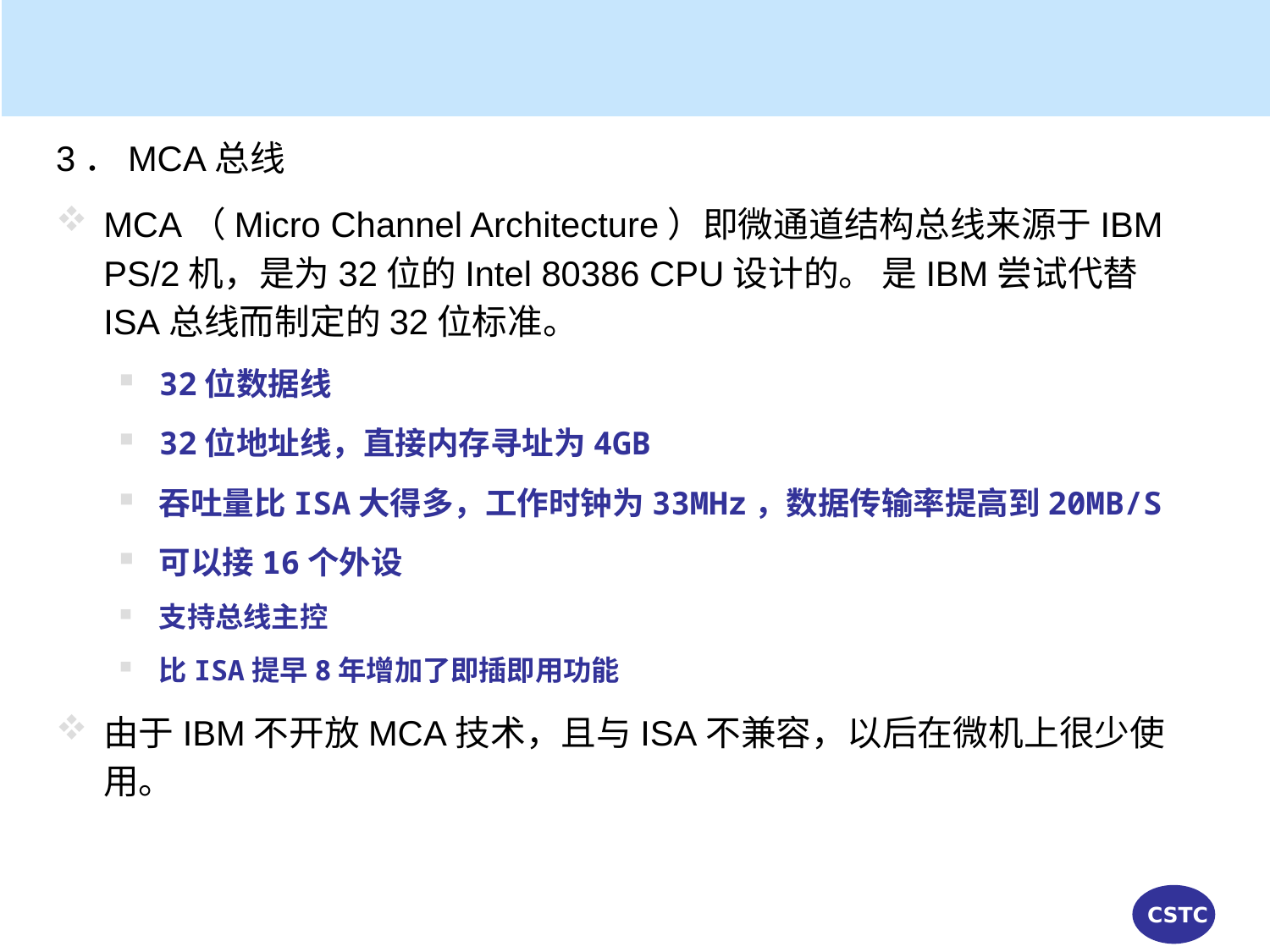

3．MCA总线
MCA（Micro Channel Architecture）即微通道结构总线来源于IBM PS/2机，是为32位的Intel 80386 CPU设计的。 是IBM尝试代替ISA总线而制定的32位标准。
32位数据线
32位地址线，直接内存寻址为4GB
吞吐量比ISA大得多，工作时钟为33MHz，数据传输率提高到20MB/S
可以接16个外设
支持总线主控
比ISA提早8年增加了即插即用功能
由于IBM不开放MCA技术，且与ISA不兼容，以后在微机上很少使用。